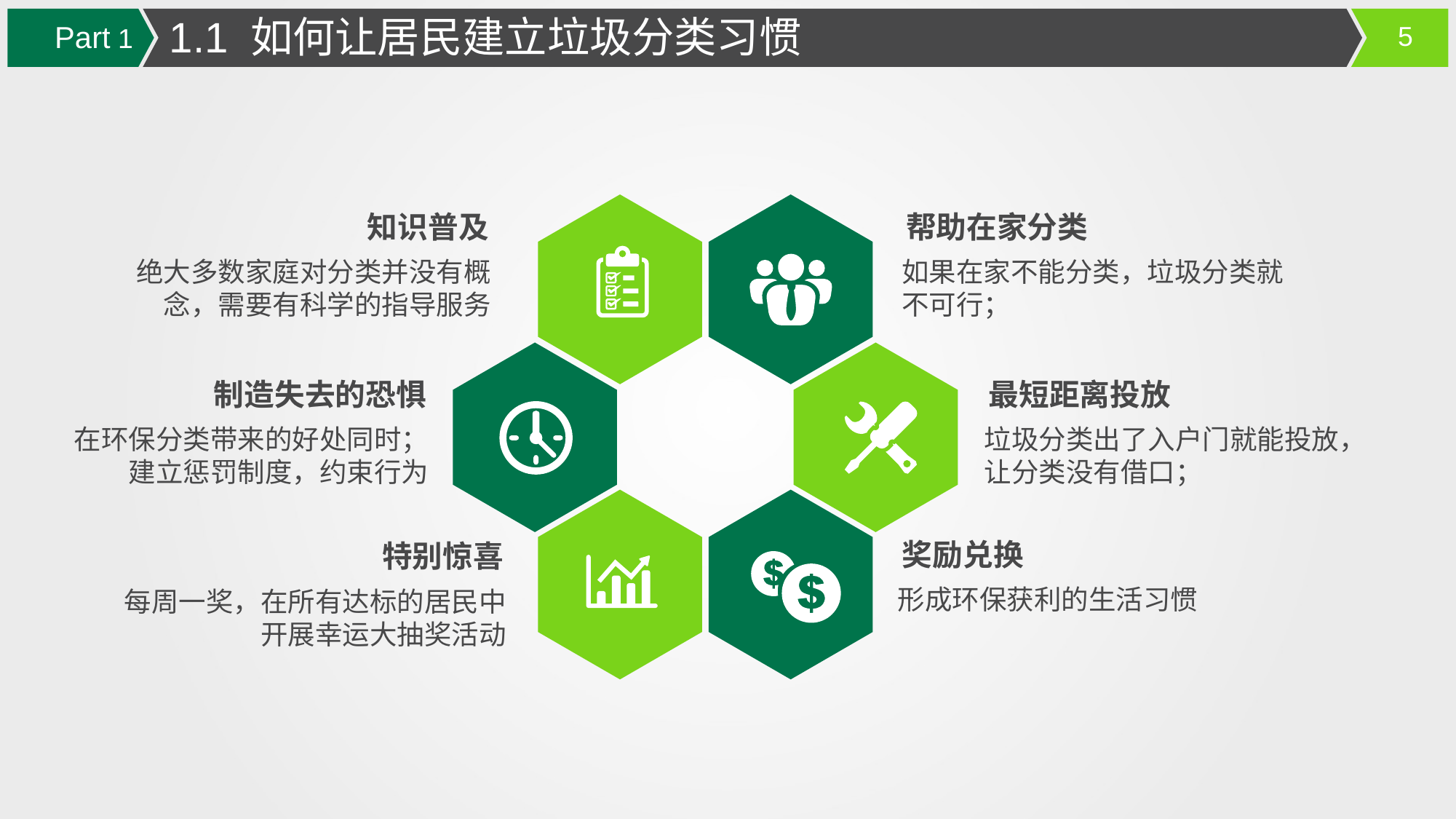

1.1 如何让居民建立垃圾分类习惯
Part 1

知识普及
帮助在家分类

绝大多数家庭对分类并没有概念，需要有科学的指导服务
如果在家不能分类，垃圾分类就不可行；

制造失去的恐惧
最短距离投放

在环保分类带来的好处同时；建立惩罚制度，约束行为
垃圾分类出了入户门就能投放，让分类没有借口；

奖励兑换
特别惊喜

形成环保获利的生活习惯
每周一奖，在所有达标的居民中开展幸运大抽奖活动